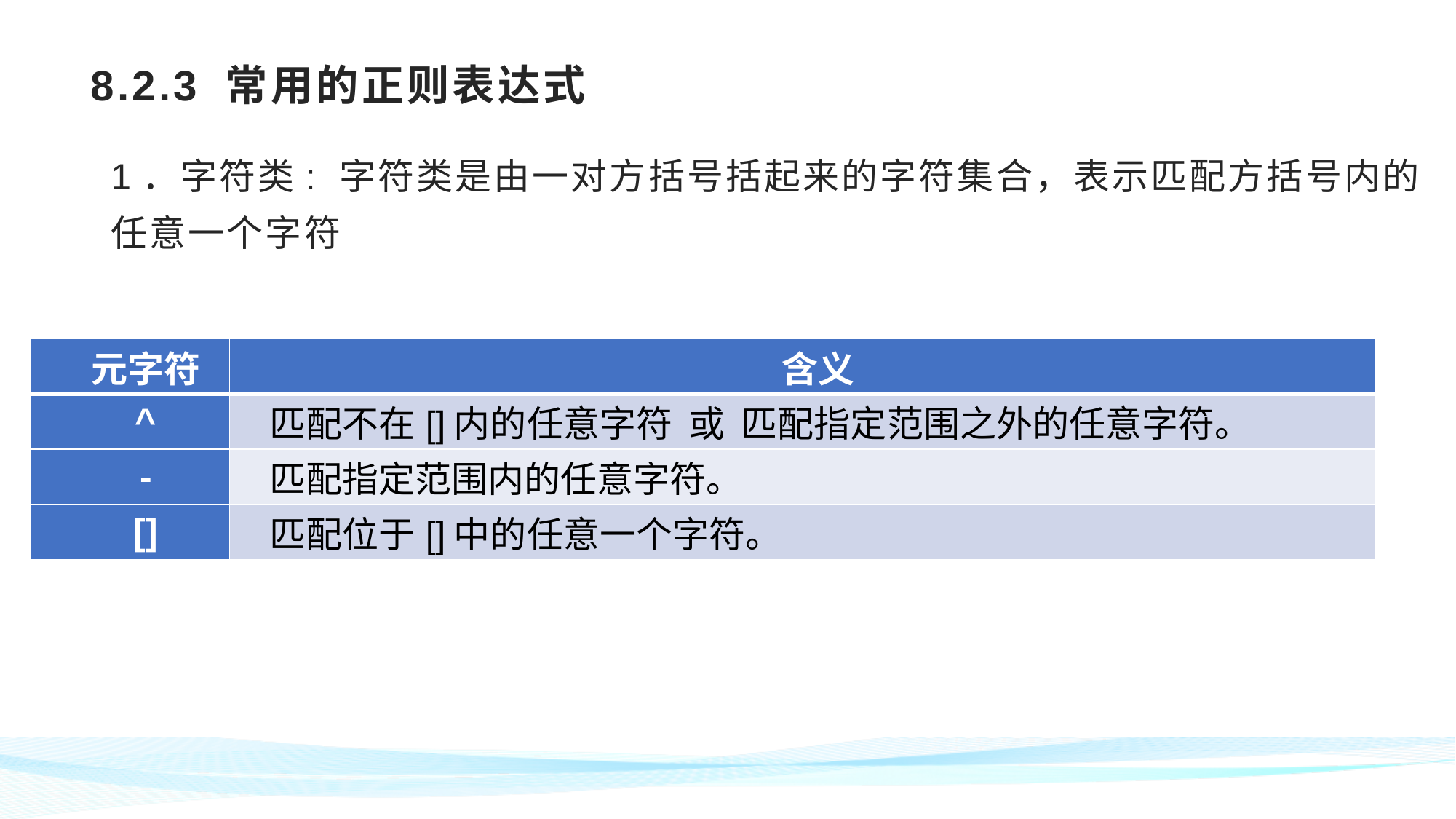

# 8.2.3 常用的正则表达式
1．字符类: 字符类是由一对方括号括起来的字符集合，表示匹配方括号内的任意一个字符
| 元字符 | 含义 |
| --- | --- |
| ^ | 匹配不在[]内的任意字符 或 匹配指定范围之外的任意字符。 |
| - | 匹配指定范围内的任意字符。 |
| [] | 匹配位于[]中的任意一个字符。 |